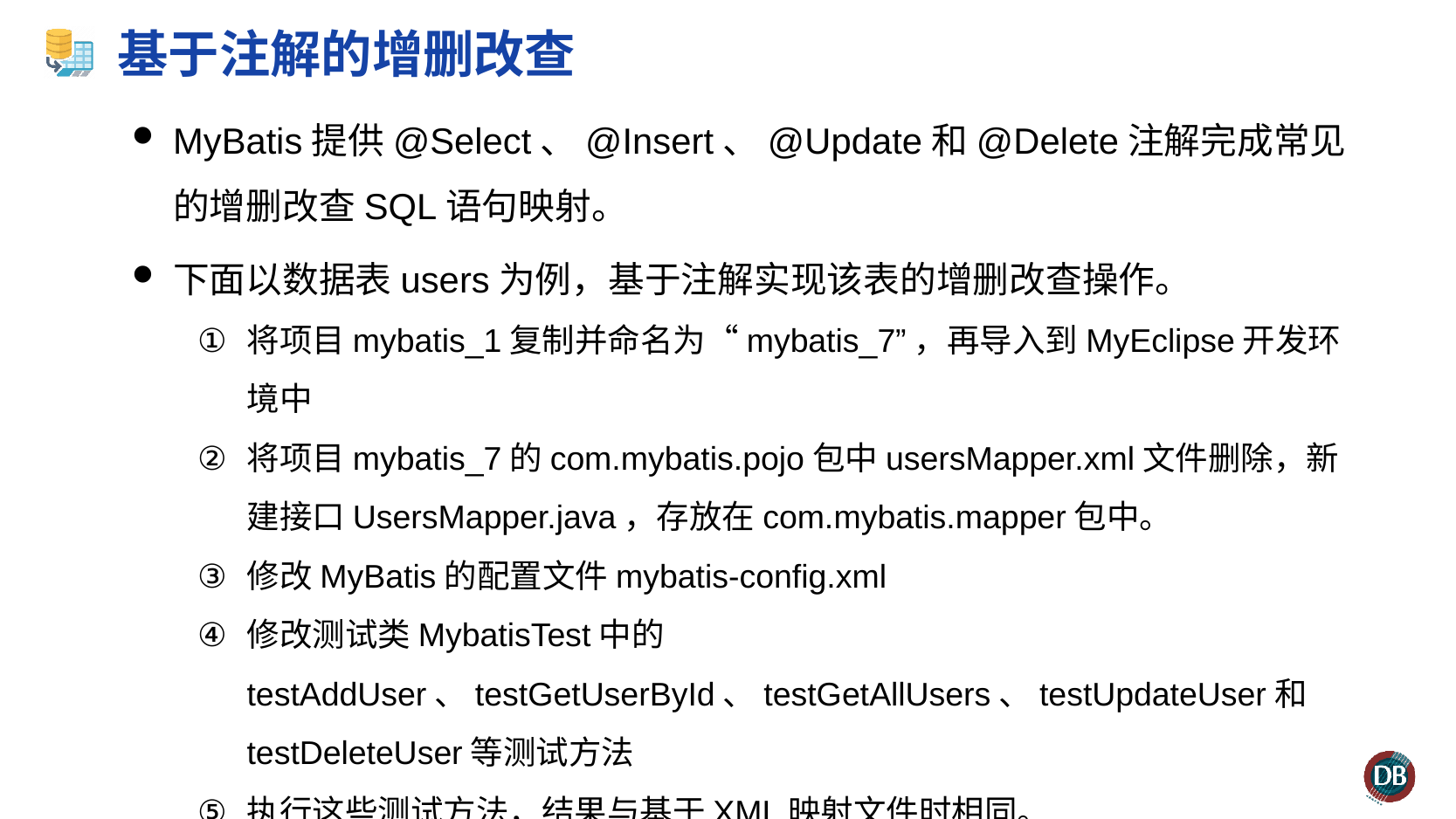

# 基于注解的增删改查
MyBatis提供@Select、@Insert、@Update和@Delete注解完成常见的增删改查SQL语句映射。
下面以数据表users为例，基于注解实现该表的增删改查操作。
将项目mybatis_1复制并命名为“mybatis_7”，再导入到MyEclipse开发环境中
将项目mybatis_7的com.mybatis.pojo包中usersMapper.xml文件删除，新建接口UsersMapper.java，存放在com.mybatis.mapper包中。
修改MyBatis的配置文件mybatis-config.xml
修改测试类MybatisTest中的testAddUser、testGetUserById、testGetAllUsers、testUpdateUser和testDeleteUser等测试方法
执行这些测试方法，结果与基于XML映射文件时相同。